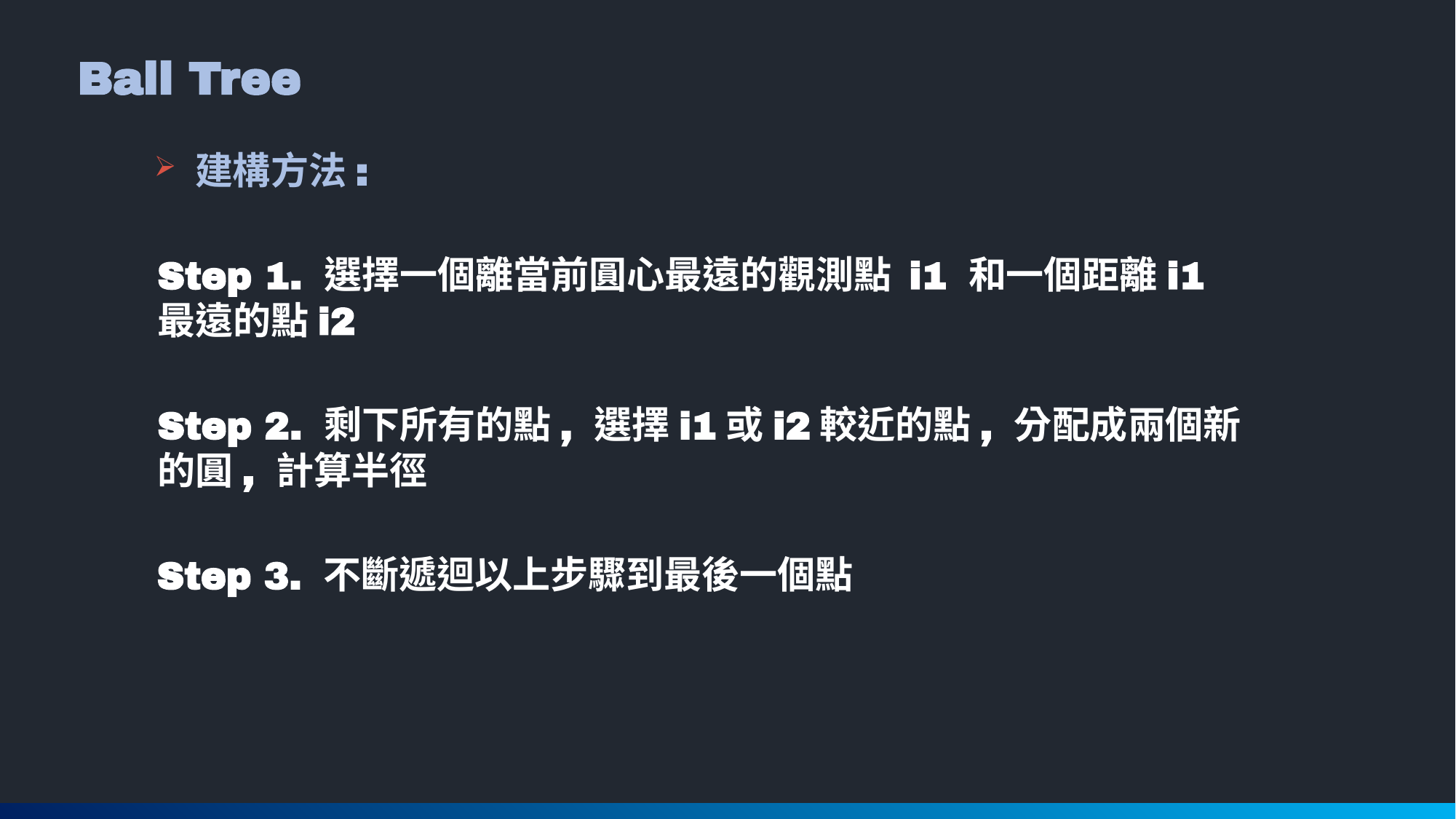

Ball Tree
建構方法:
Step 1. 選擇一個離當前圓心最遠的觀測點 i1 和一個距離i1最遠的點i2
Step 2. 剩下所有的點, 選擇i1或i2較近的點, 分配成兩個新的圓, 計算半徑
Step 3. 不斷遞迴以上步驟到最後一個點